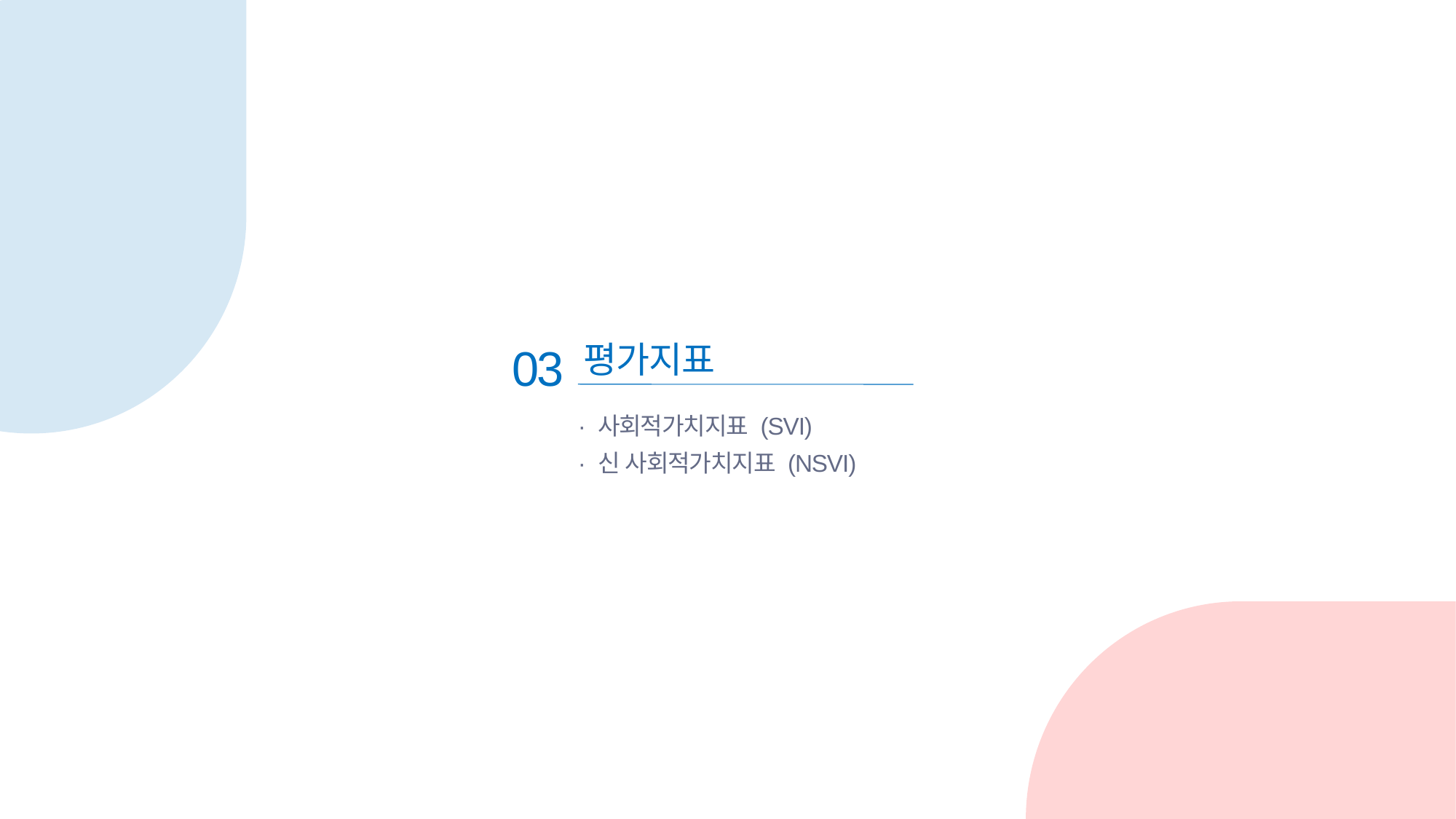

03
평가지표
· 사회적가치지표 (SVI)
· 신 사회적가치지표 (NSVI)